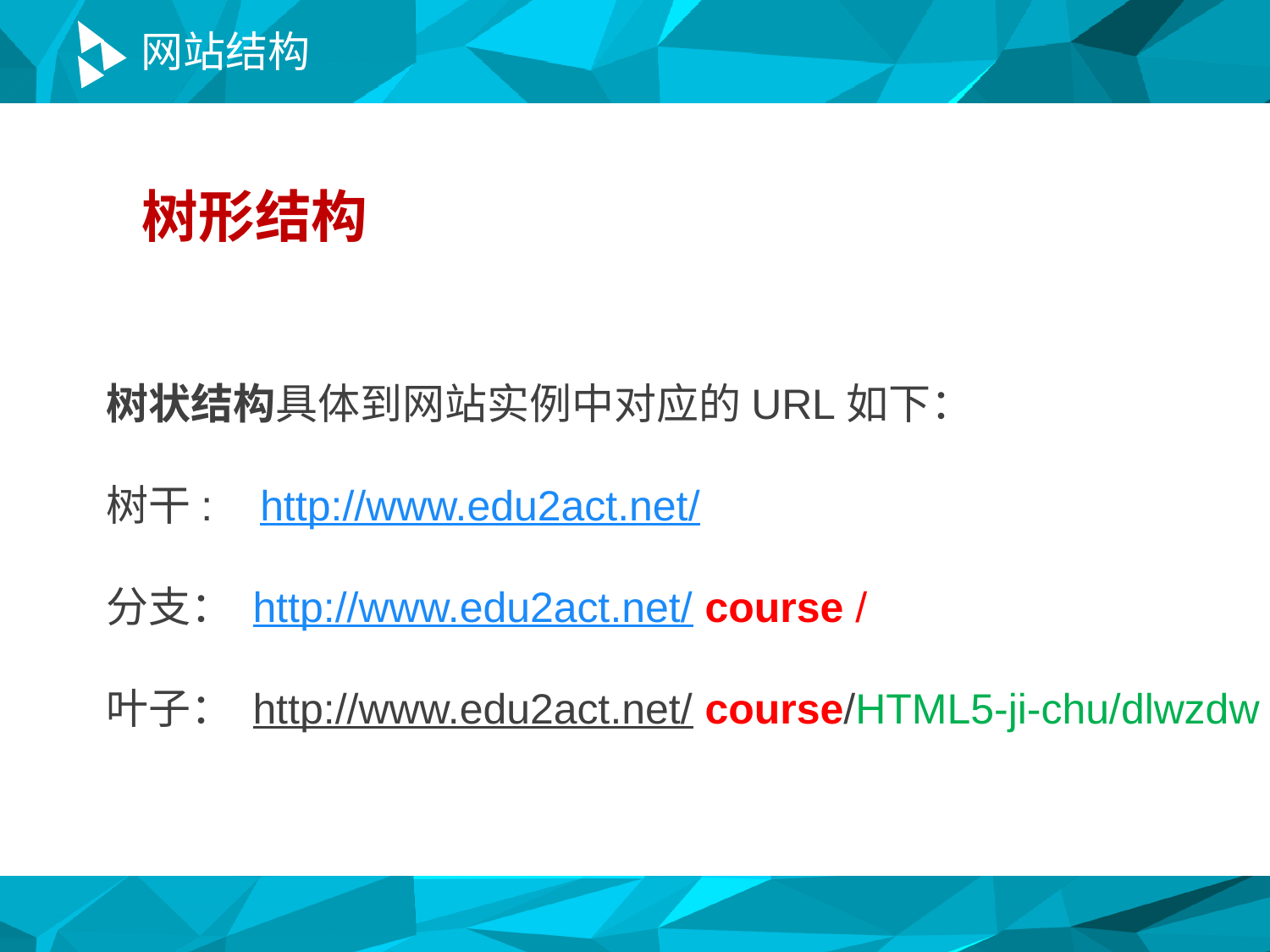

# 网站结构
树形结构
树状结构具体到网站实例中对应的URL如下：
树干:    http://www.edu2act.net/
分支： http://www.edu2act.net/ course /
叶子： http://www.edu2act.net/ course/HTML5-ji-chu/dlwzdw/